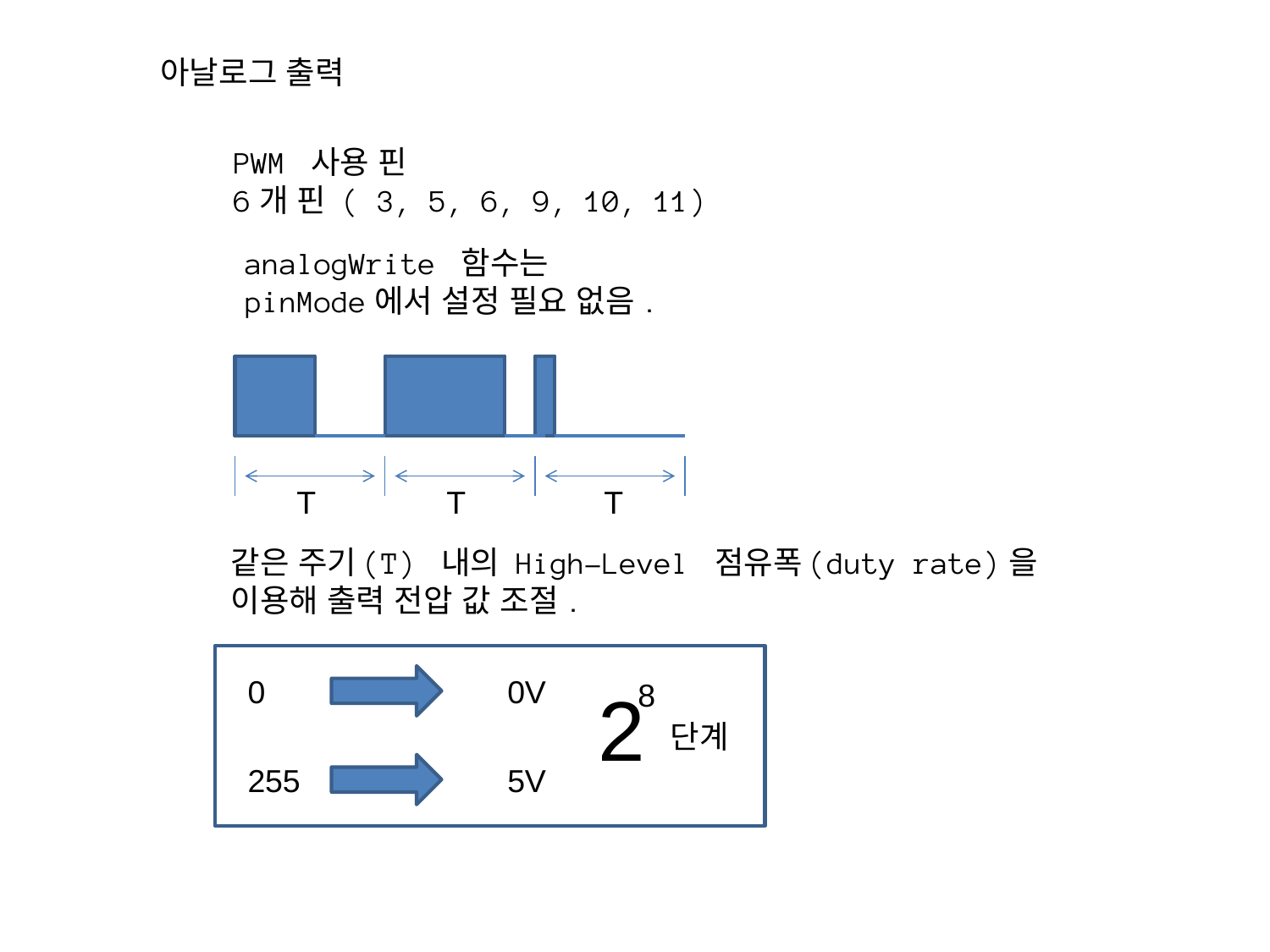

아날로그 출력
PWM 사용 핀
6개 핀 ( 3, 5, 6, 9, 10, 11)
analogWrite 함수는
pinMode에서 설정 필요 없음.

T
T
T
같은 주기(T) 내의 High-Level 점유폭(duty rate)을
이용해 출력 전압 값 조절.

0

0V
8
2
단계
255

5V